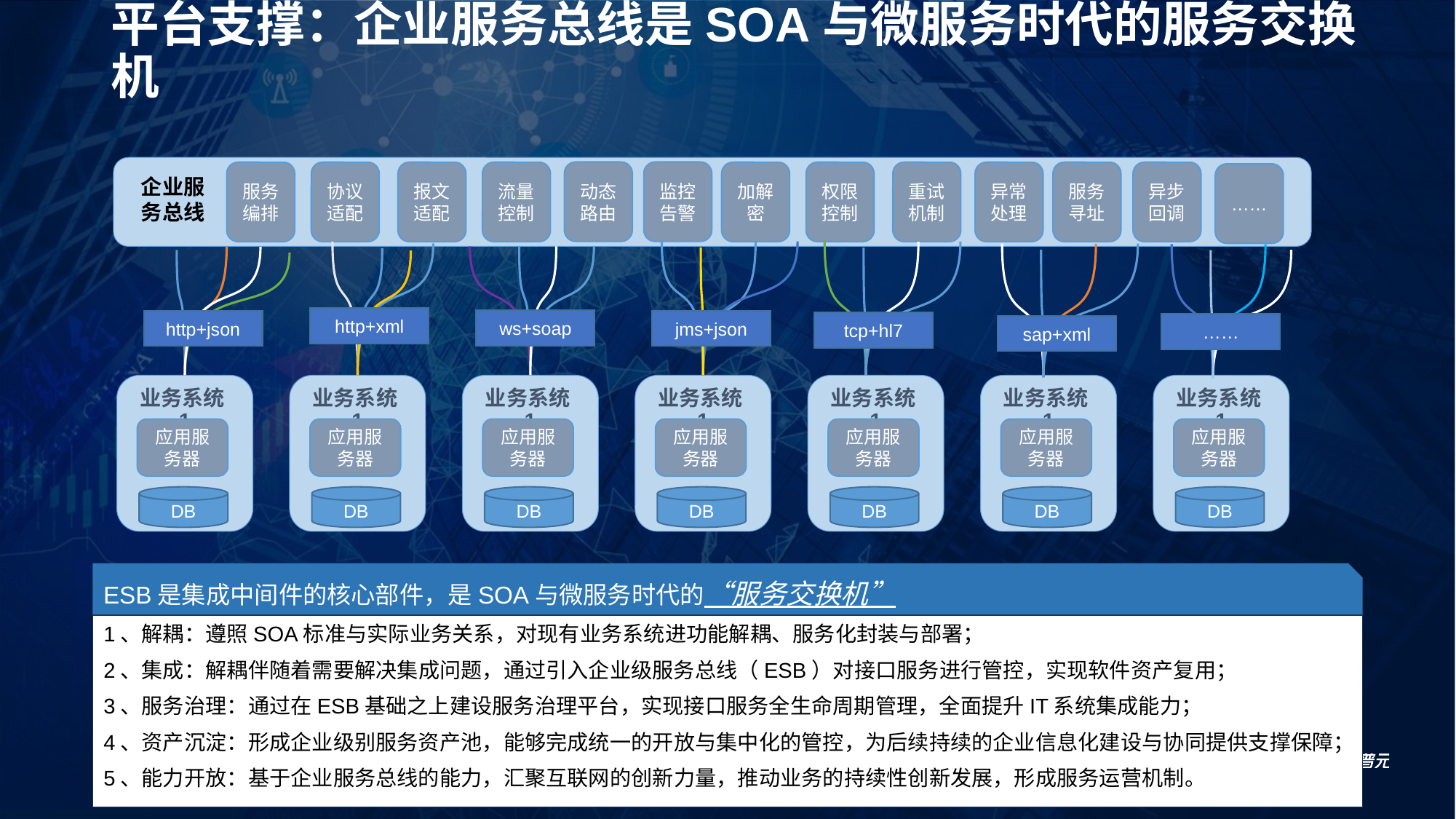

# 平台支撑：企业服务总线是SOA与微服务时代的服务交换机

动态路由
监控告警
服务编排
协议适配
报文适配
流量控制
加解密
权限控制
重试机制
异常处理
服务寻址
异步回调
……
企业服
务总线
http+xml
ws+soap
jms+json
http+json
tcp+hl7
……
sap+xml
业务系统1
应用服务器
DB
业务系统1
应用服务器
DB
业务系统1
应用服务器
DB
业务系统1
应用服务器
DB
业务系统1
应用服务器
DB
业务系统1
应用服务器
DB
业务系统1
应用服务器
DB
ESB是集成中间件的核心部件，是SOA与微服务时代的“服务交换机”
1、解耦：遵照SOA标准与实际业务关系，对现有业务系统进功能解耦、服务化封装与部署；
2、集成：解耦伴随着需要解决集成问题，通过引入企业级服务总线（ESB）对接口服务进行管控，实现软件资产复用；
3、服务治理：通过在ESB基础之上建设服务治理平台，实现接口服务全生命周期管理，全面提升IT系统集成能力；
4、资产沉淀：形成企业级别服务资产池，能够完成统一的开放与集中化的管控，为后续持续的企业信息化建设与协同提供支撑保障；
5、能力开放：基于企业服务总线的能力，汇聚互联网的创新力量，推动业务的持续性创新发展，形成服务运营机制。